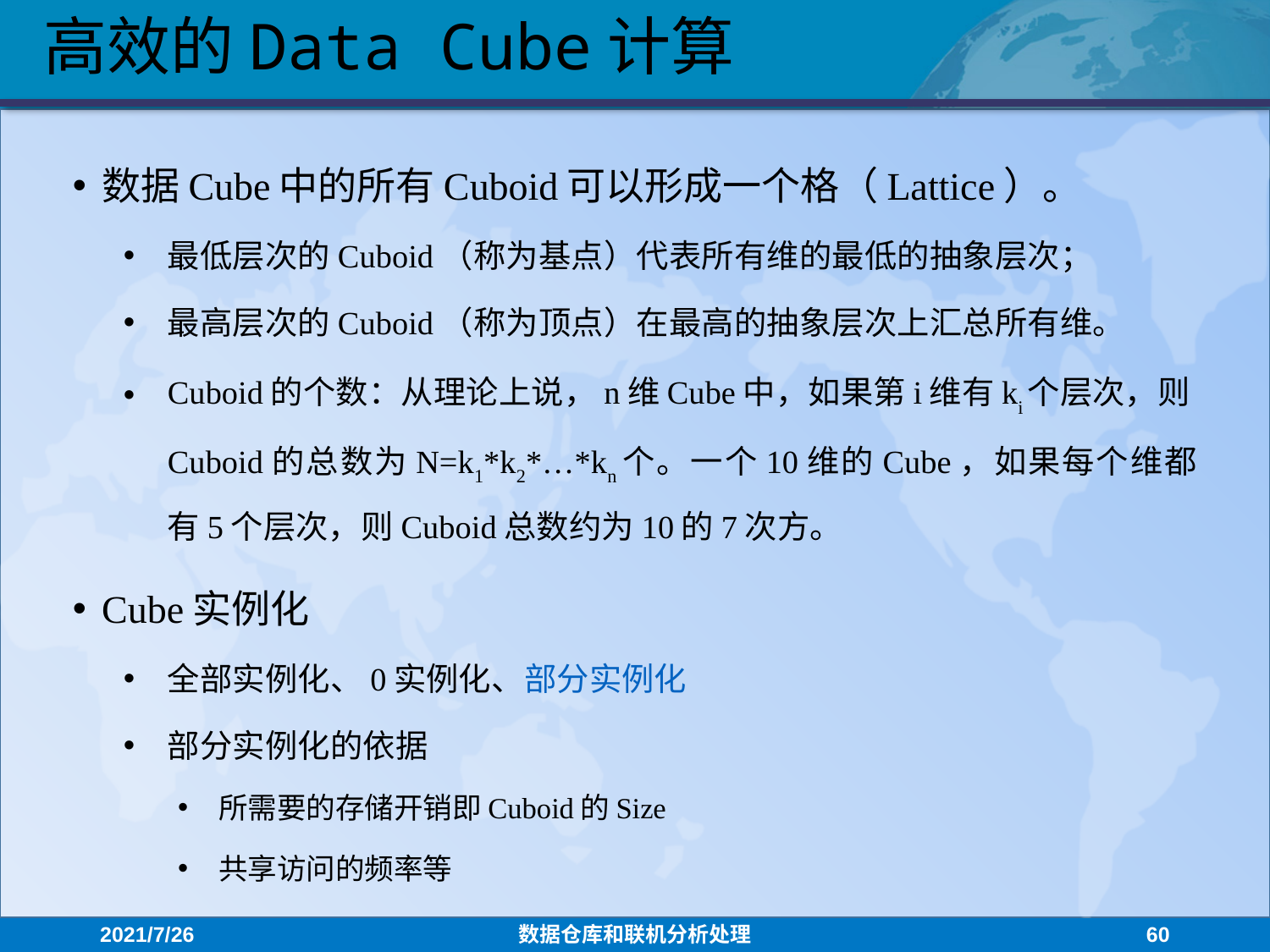

高效的Data Cube计算
数据Cube中的所有Cuboid可以形成一个格（Lattice）。
最低层次的Cuboid（称为基点）代表所有维的最低的抽象层次；
最高层次的Cuboid（称为顶点）在最高的抽象层次上汇总所有维。
Cuboid的个数：从理论上说，n维Cube中，如果第i维有ki个层次，则Cuboid的总数为N=k1*k2*…*kn个。一个10维的Cube，如果每个维都有5个层次，则Cuboid总数约为10的7次方。
Cube实例化
全部实例化、0实例化、部分实例化
部分实例化的依据
所需要的存储开销即Cuboid的Size
共享访问的频率等

2021/7/26
数据仓库和联机分析处理
60